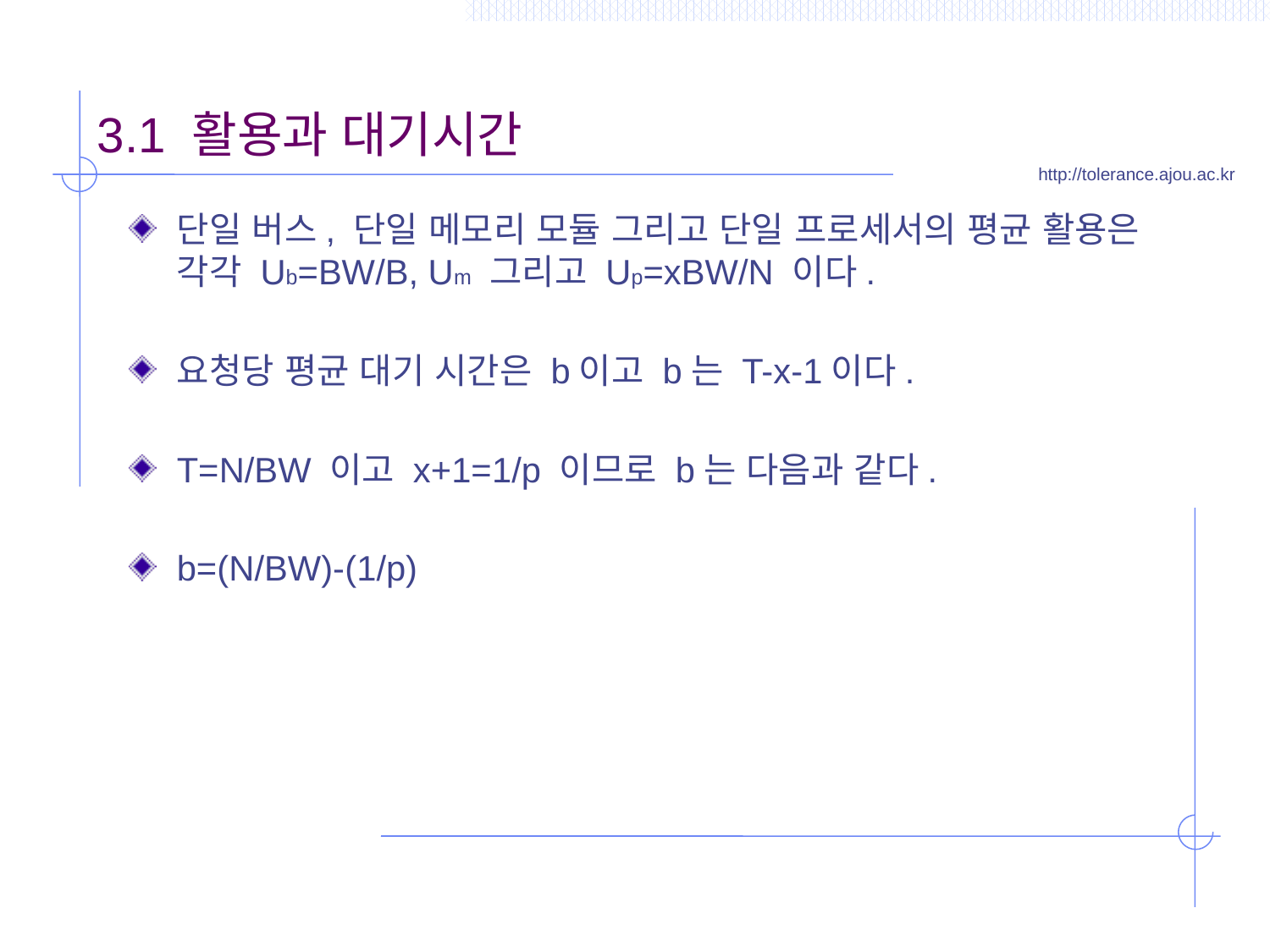

# 3.1 활용과 대기시간
단일 버스, 단일 메모리 모듈 그리고 단일 프로세서의 평균 활용은 각각 Ub=BW/B, Um 그리고 Up=xBW/N 이다.

요청당 평균 대기 시간은 b이고 b는 T-x-1이다.

T=N/BW 이고 x+1=1/p 이므로 b는 다음과 같다.

b=(N/BW)-(1/p)